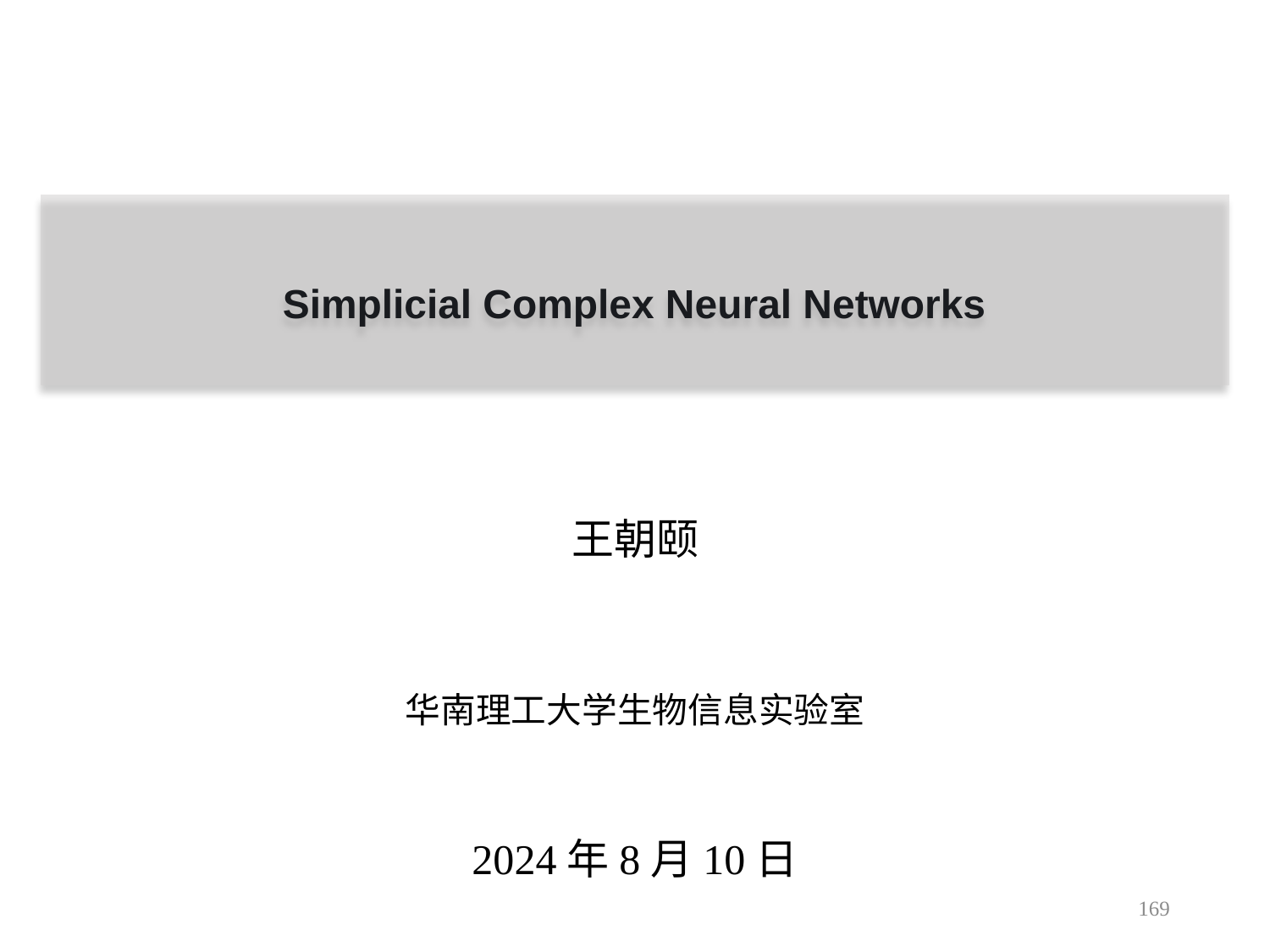

Simplicial Complex Neural Networks
王朝颐
华南理工大学生物信息实验室
2024年8月10日
169